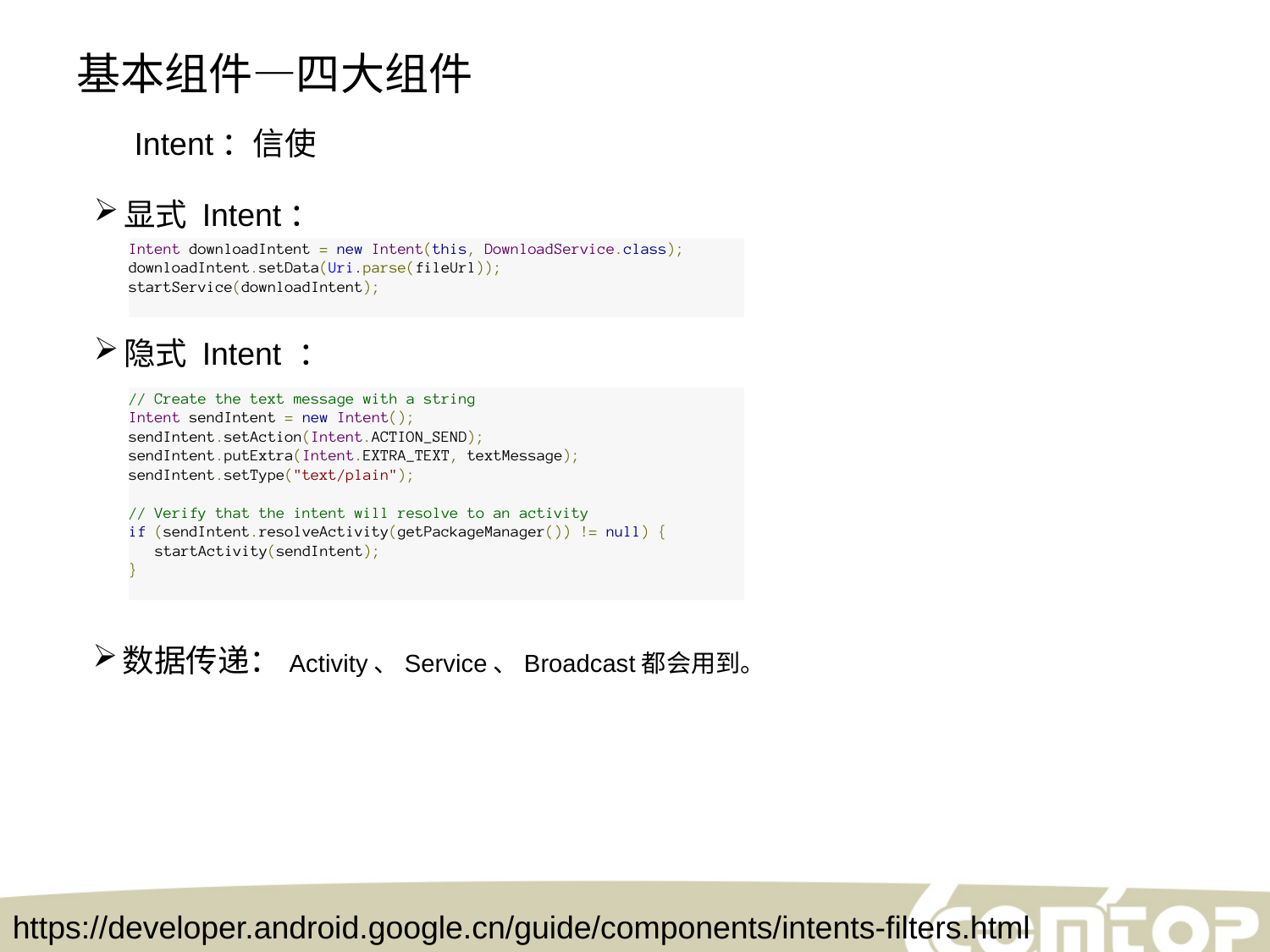

基本组件—四大组件
Intent：信使
显式 Intent：
Intent downloadIntent = new Intent(this, DownloadService.class);
downloadIntent.setData(Uri.parse(fileUrl));
startService(downloadIntent);
隐式 Intent ：
// Create the text message with a string
Intent sendIntent = new Intent();
sendIntent.setAction(Intent.ACTION_SEND);
sendIntent.putExtra(Intent.EXTRA_TEXT, textMessage);
sendIntent.setType("text/plain");
// Verify that the intent will resolve to an activity
if (sendIntent.resolveActivity(getPackageManager()) != null) {
    startActivity(sendIntent);
}
数据传递：Activity、Service、Broadcast都会用到。
https://developer.android.google.cn/guide/components/intents-filters.html